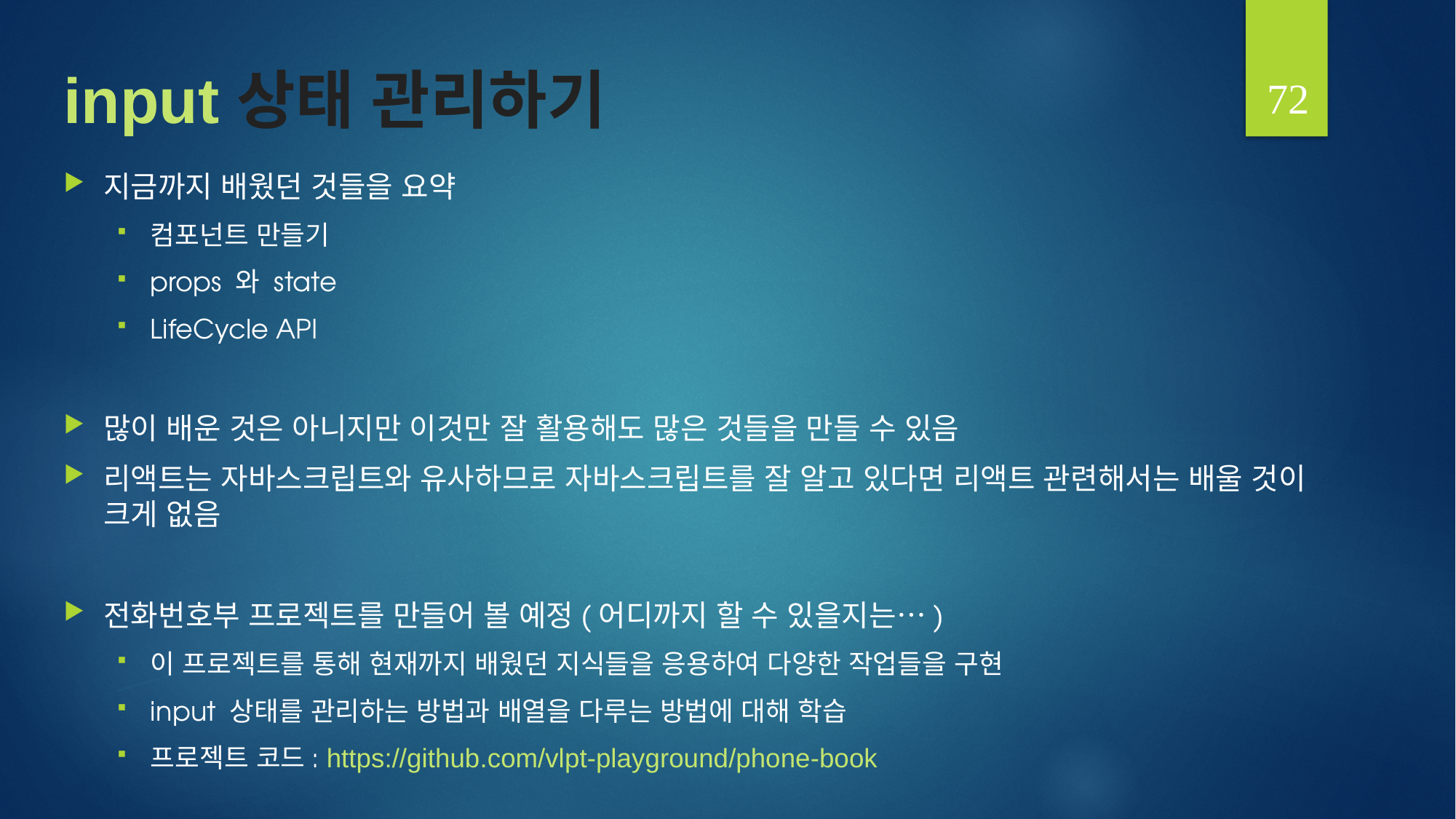

72
# input 상태 관리하기
지금까지 배웠던 것들을 요약
컴포넌트 만들기
props 와 state
LifeCycle API

많이 배운 것은 아니지만 이것만 잘 활용해도 많은 것들을 만들 수 있음
리액트는 자바스크립트와 유사하므로 자바스크립트를 잘 알고 있다면 리액트 관련해서는 배울 것이 크게 없음

전화번호부 프로젝트를 만들어 볼 예정(어디까지 할 수 있을지는…)
이 프로젝트를 통해 현재까지 배웠던 지식들을 응용하여 다양한 작업들을 구현
input 상태를 관리하는 방법과 배열을 다루는 방법에 대해 학습
프로젝트 코드: https://github.com/vlpt-playground/phone-book